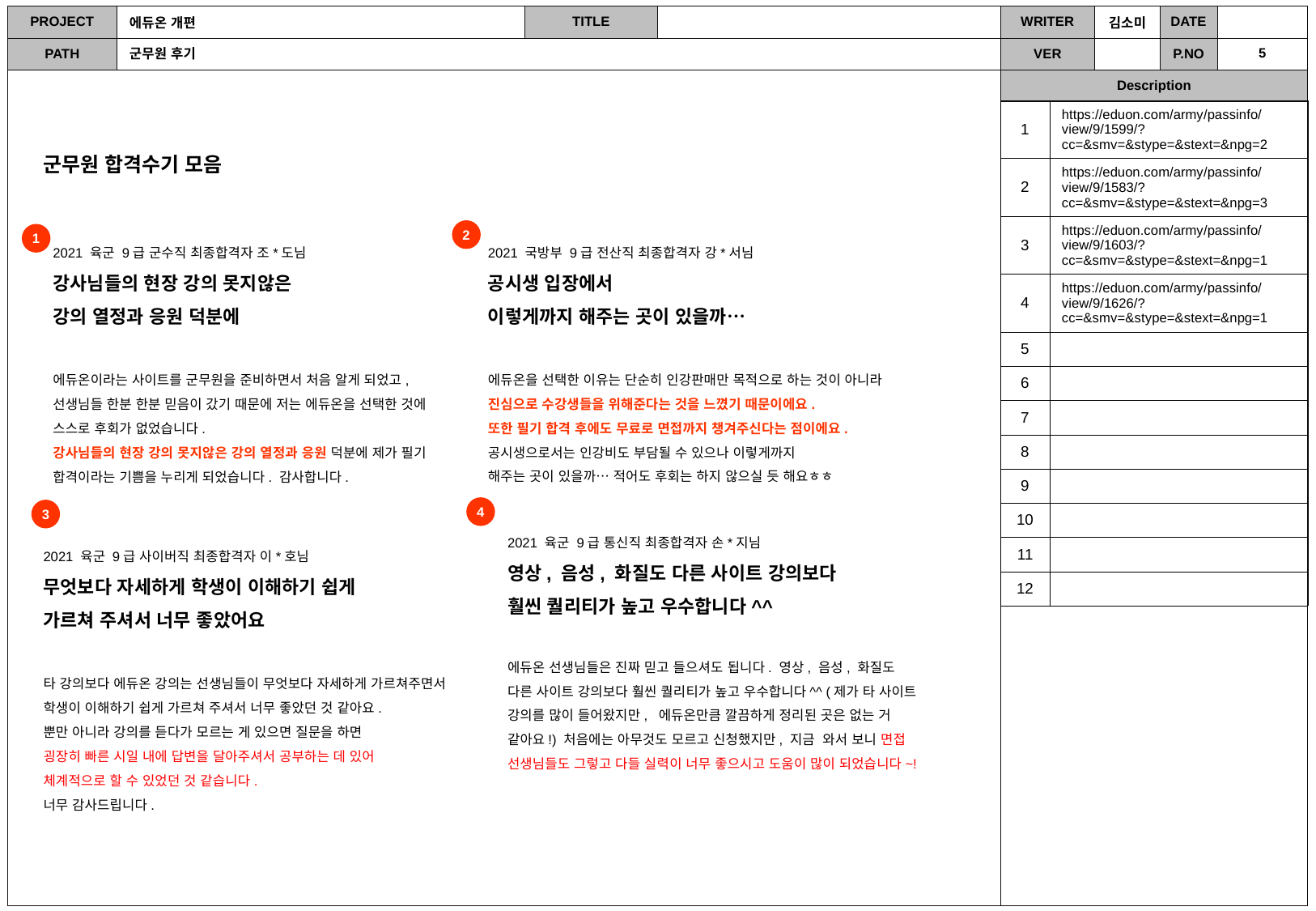

에듀온 개편
5
군무원 후기
| 1 | https://eduon.com/army/passinfo/view/9/1599/?cc=&smv=&stype=&stext=&npg=2 |
| --- | --- |
| 2 | https://eduon.com/army/passinfo/view/9/1583/?cc=&smv=&stype=&stext=&npg=3 |
| 3 | https://eduon.com/army/passinfo/view/9/1603/?cc=&smv=&stype=&stext=&npg=1 |
| 4 | https://eduon.com/army/passinfo/view/9/1626/?cc=&smv=&stype=&stext=&npg=1 |
| 5 |  |
| 6 |  |
| 7 |  |
| 8 |  |
| 9 |  |
| 10 |  |
| 11 |  |
| 12 |  |
군무원 합격수기 모음
2
1
2021 육군 9급 군수직 최종합격자 조*도님
강사님들의 현장 강의 못지않은
강의 열정과 응원 덕분에

에듀온이라는 사이트를 군무원을 준비하면서 처음 알게 되었고, 선생님들 한분 한분 믿음이 갔기 때문에 저는 에듀온을 선택한 것에 스스로 후회가 없었습니다.
강사님들의 현장 강의 못지않은 강의 열정과 응원 덕분에 제가 필기 합격이라는 기쁨을 누리게 되었습니다. 감사합니다.
2021 국방부 9급 전산직 최종합격자 강*서님
공시생 입장에서
이렇게까지 해주는 곳이 있을까…

에듀온을 선택한 이유는 단순히 인강판매만 목적으로 하는 것이 아니라 진심으로 수강생들을 위해준다는 것을 느꼈기 때문이에요.
또한 필기 합격 후에도 무료로 면접까지 챙겨주신다는 점이에요.
공시생으로서는 인강비도 부담될 수 있으나 이렇게까지
해주는 곳이 있을까… 적어도 후회는 하지 않으실 듯 해요ㅎㅎ
4
3
2021 육군 9급 통신직 최종합격자 손*지님
영상, 음성, 화질도 다른 사이트 강의보다
훨씬 퀄리티가 높고 우수합니다^^

에듀온 선생님들은 진짜 믿고 들으셔도 됩니다. 영상, 음성, 화질도 다른 사이트 강의보다 훨씬 퀄리티가 높고 우수합니다^^ (제가 타 사이트 강의를 많이 들어왔지만,  에듀온만큼 깔끔하게 정리된 곳은 없는 거 같아요!) 처음에는 아무것도 모르고 신청했지만, 지금  와서 보니 면접 선생님들도 그렇고 다들 실력이 너무 좋으시고 도움이 많이 되었습니다~!
2021 육군 9급 사이버직 최종합격자 이*호님
무엇보다 자세하게 학생이 이해하기 쉽게
가르쳐 주셔서 너무 좋았어요

타 강의보다 에듀온 강의는 선생님들이 무엇보다 자세하게 가르쳐주면서 학생이 이해하기 쉽게 가르쳐 주셔서 너무 좋았던 것 같아요.
뿐만 아니라 강의를 듣다가 모르는 게 있으면 질문을 하면
굉장히 빠른 시일 내에 답변을 달아주셔서 공부하는 데 있어
체계적으로 할 수 있었던 것 같습니다. 
너무 감사드립니다.